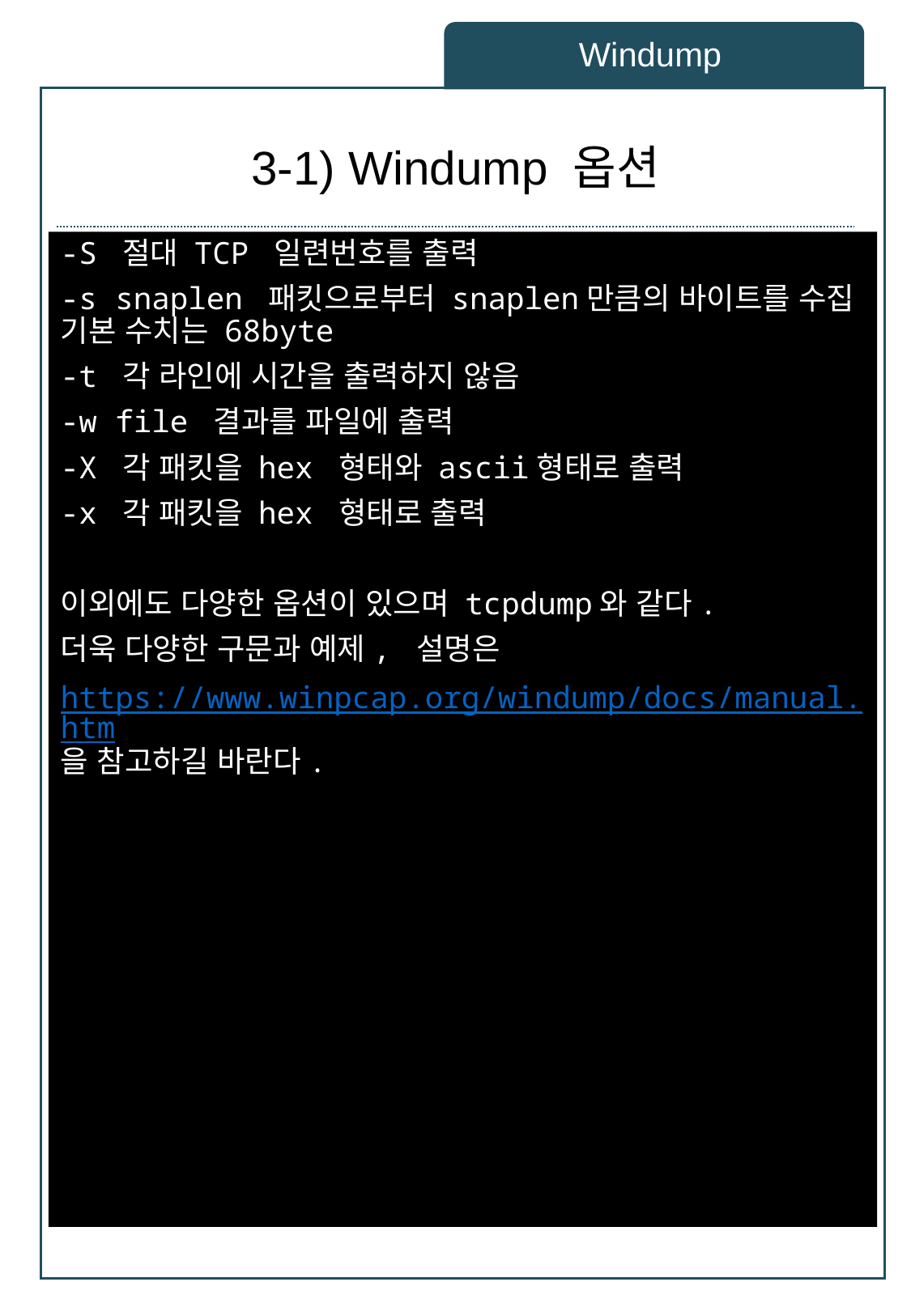

Windump

# 3-1) Windump 옵션
-S 절대 TCP 일련번호를 출력
-s snaplen 패킷으로부터 snaplen만큼의 바이트를 수집 기본 수치는 68byte
-t 각 라인에 시간을 출력하지 않음
-w file 결과를 파일에 출력
-X 각 패킷을 hex 형태와 ascii형태로 출력
-x 각 패킷을 hex 형태로 출력

이외에도 다양한 옵션이 있으며 tcpdump와 같다.
더욱 다양한 구문과 예제, 설명은
https://www.winpcap.org/windump/docs/manual.htm을 참고하길 바란다.